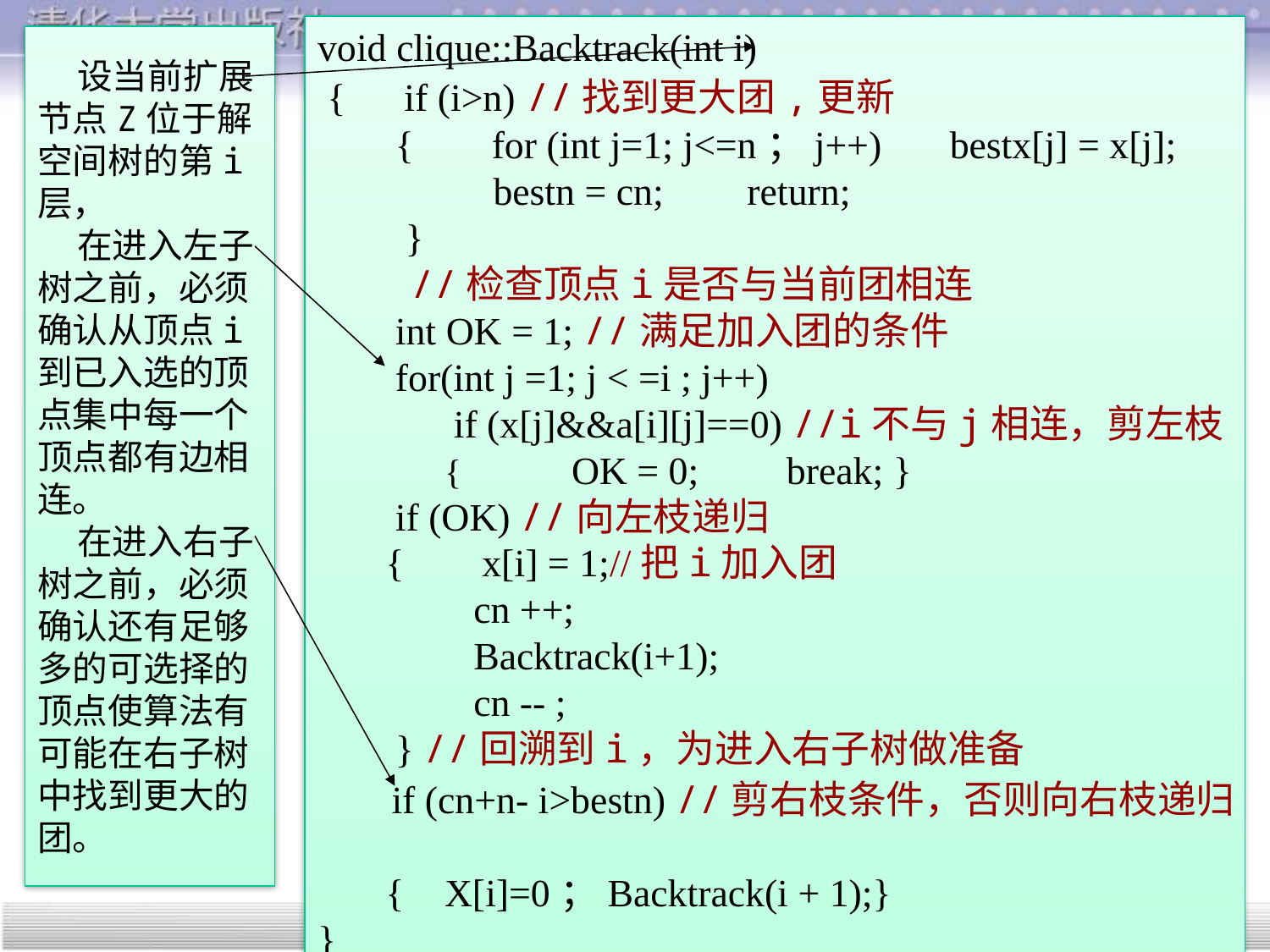

void clique::Backtrack(int i)
 {      if (i>n) //找到更大团,更新
        {        for (int j=1; j<=n；j++)       bestx[j] = x[j];
	     bestn = cn;	     return;
         }
    //检查顶点i是否与当前团相连
        int OK = 1; //满足加入团的条件
        for(int j =1; j < =i ; j++)
              if (x[j]&&a[i][j]==0) //i不与j相连，剪左枝
	{	OK = 0;         break; }
        if (OK) //向左枝递归
       {        x[i] = 1;//把i加入团
	   cn ++;
        	   Backtrack(i+1);
	   cn -- ;
        } //回溯到i，为进入右子树做准备
       if (cn+n- i>bestn) //剪右枝条件，否则向右枝递归
       {	X[i]=0；Backtrack(i + 1);}
}
    设当前扩展节点Z位于解空间树的第i层，
    在进入左子树之前，必须确认从顶点i到已入选的顶点集中每一个顶点都有边相连。
    在进入右子树之前，必须确认还有足够多的可选择的顶点使算法有可能在右子树中找到更大的团。